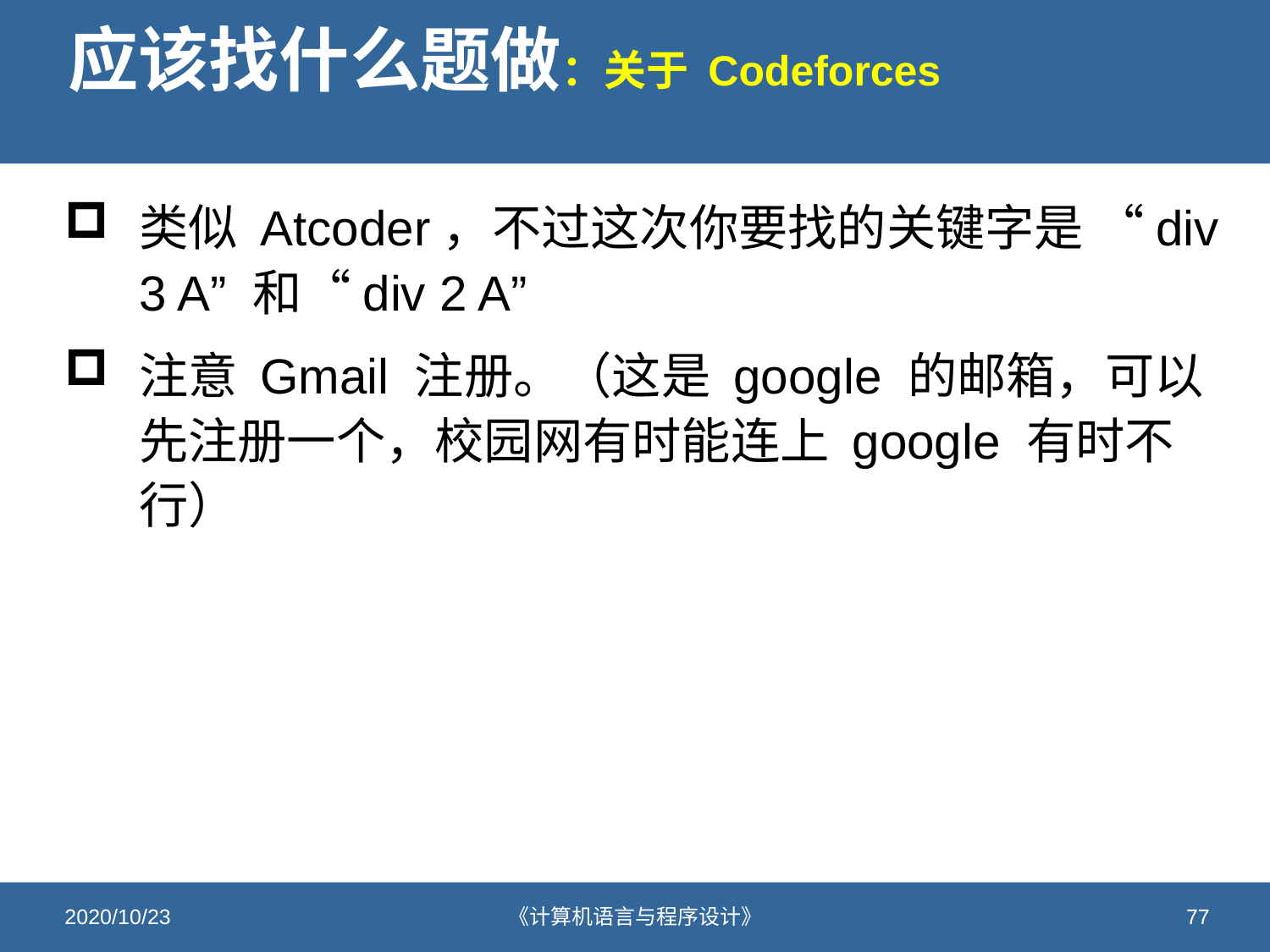

# 应该找什么题做：关于 Codeforces
类似 Atcoder，不过这次你要找的关键字是 “div 3 A” 和“div 2 A”
注意 Gmail 注册。（这是 google 的邮箱，可以先注册一个，校园网有时能连上 google 有时不行）
2020/10/23
《计算机语言与程序设计》
77